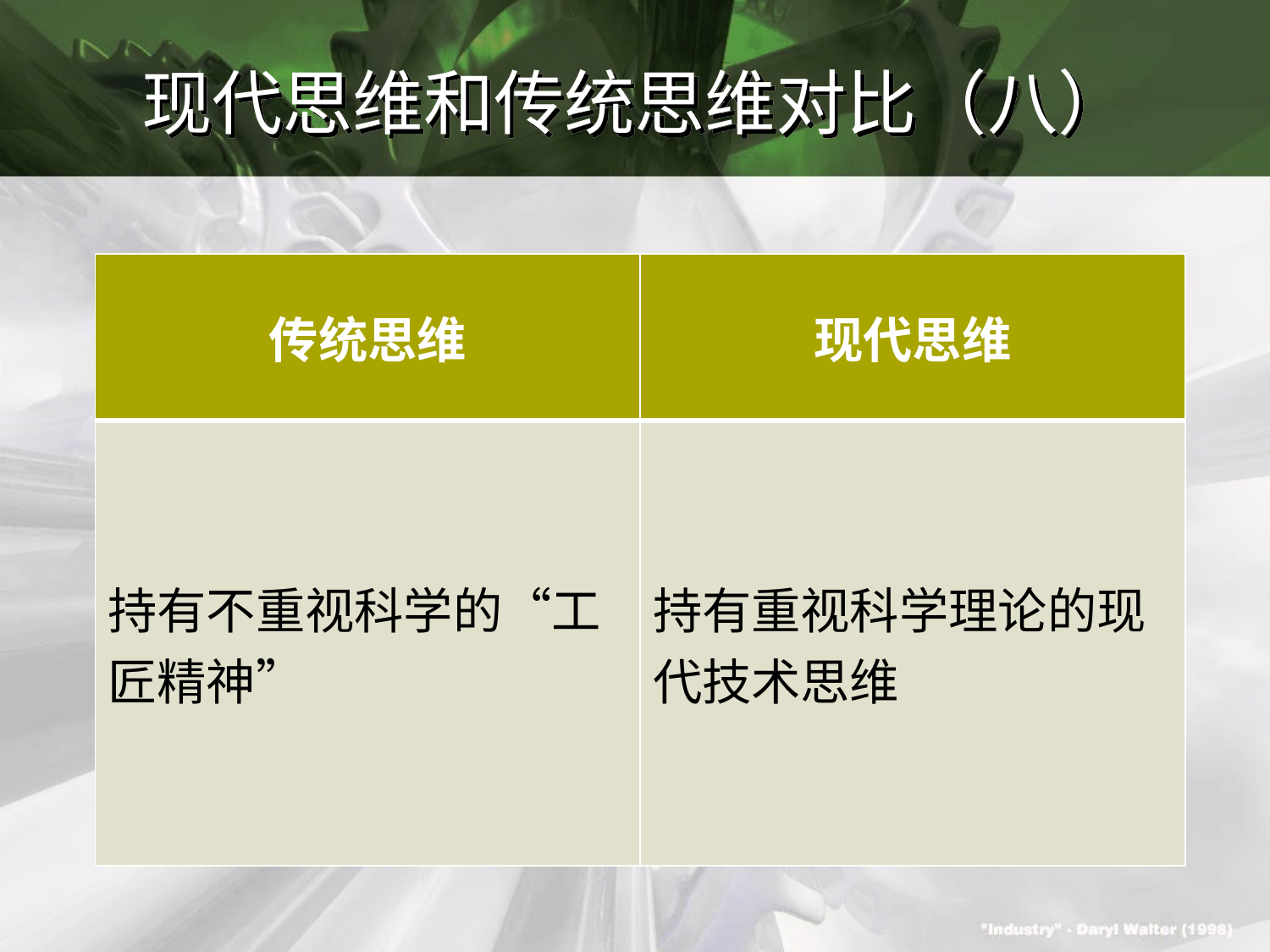

# 现代思维和传统思维对比（八）
| 传统思维 | 现代思维 |
| --- | --- |
| 持有不重视科学的“工匠精神” | 持有重视科学理论的现代技术思维 |